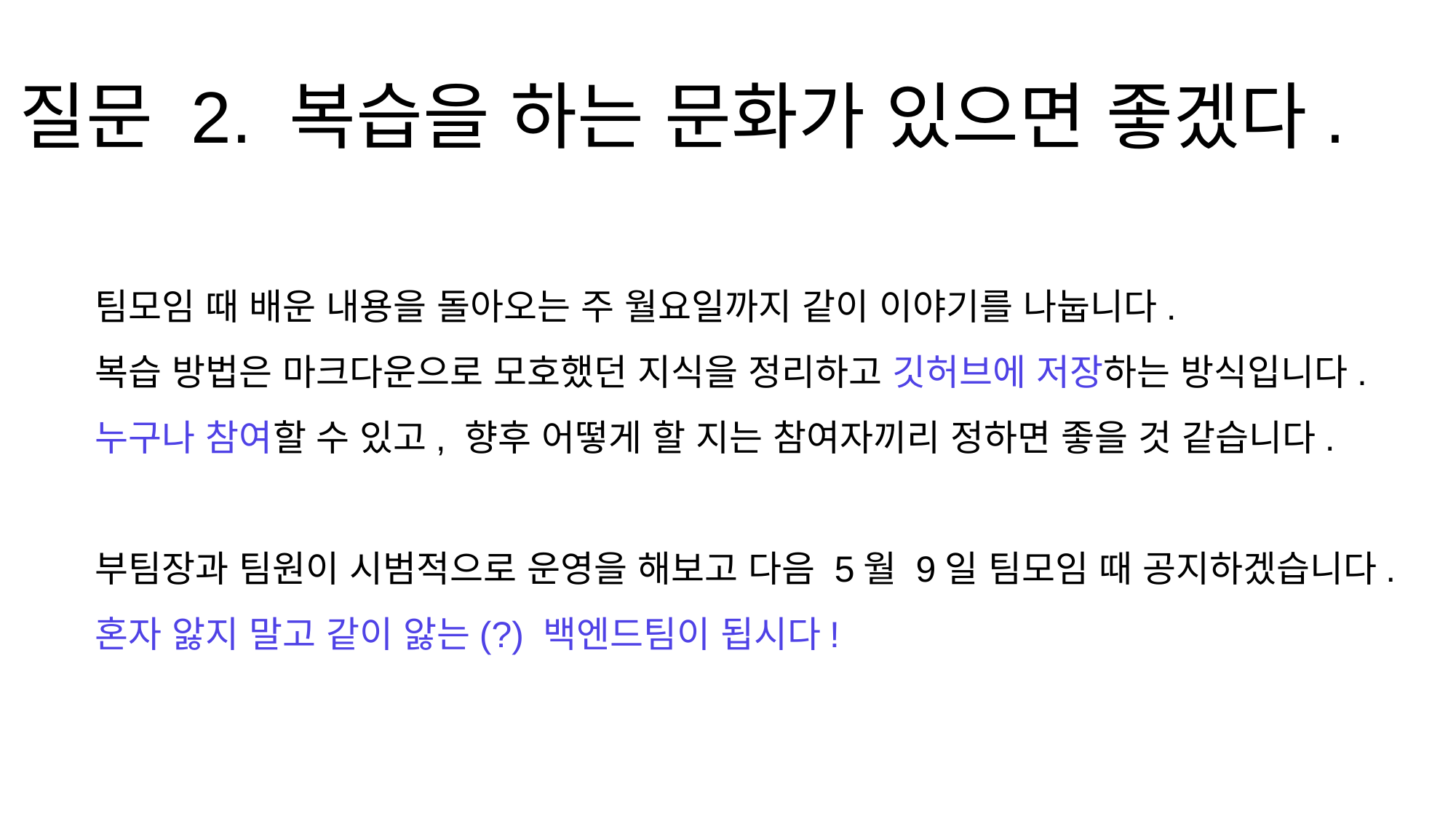

질문 2. 복습을 하는 문화가 있으면 좋겠다.
팀모임 때 배운 내용을 돌아오는 주 월요일까지 같이 이야기를 나눕니다.
복습 방법은 마크다운으로 모호했던 지식을 정리하고 깃허브에 저장하는 방식입니다.
누구나 참여할 수 있고, 향후 어떻게 할 지는 참여자끼리 정하면 좋을 것 같습니다.

부팀장과 팀원이 시범적으로 운영을 해보고 다음 5월 9일 팀모임 때 공지하겠습니다.
혼자 앓지 말고 같이 앓는(?) 백엔드팀이 됩시다!